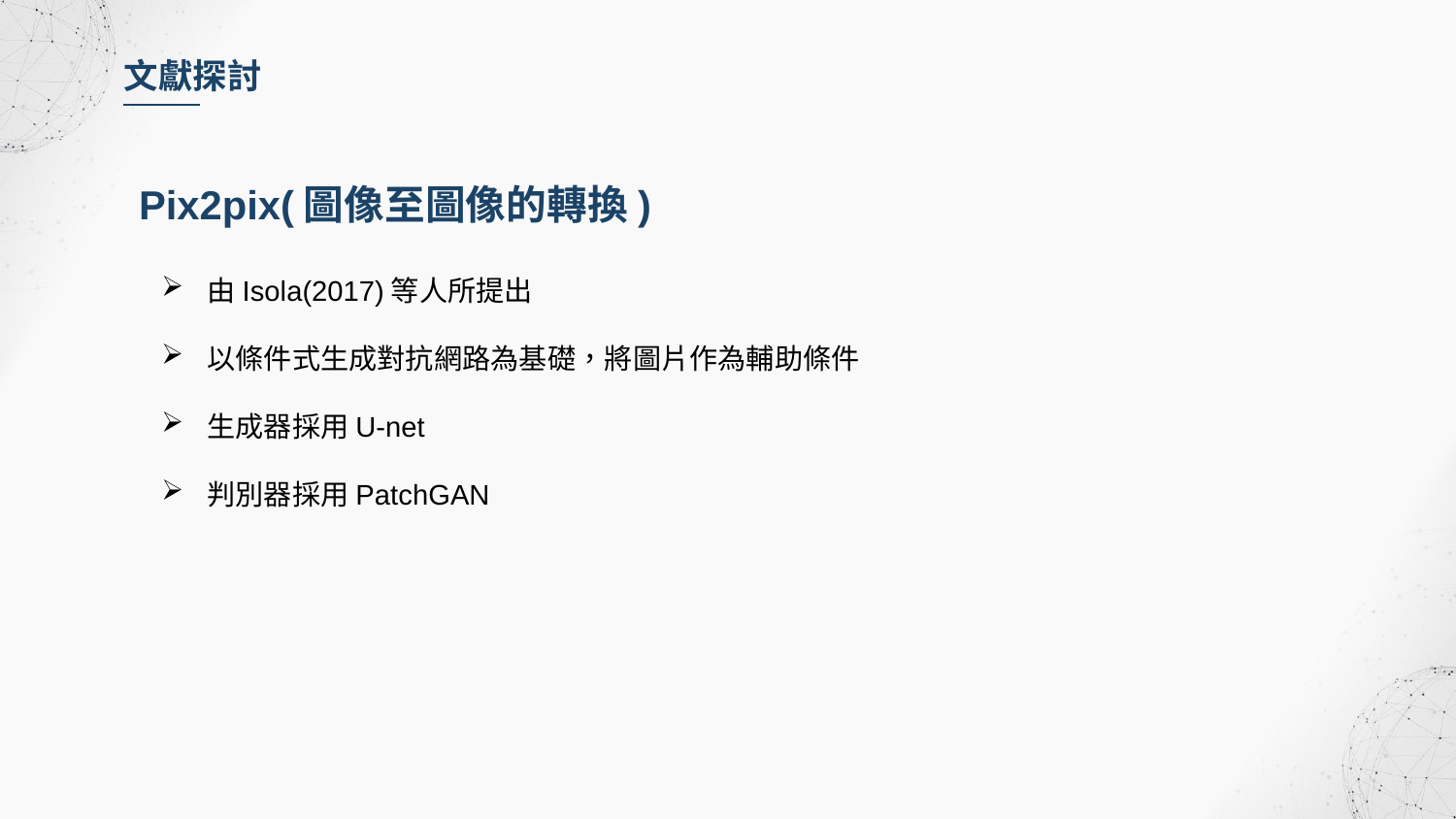

文獻探討
Pix2pix(圖像至圖像的轉換)
由Isola(2017)等人所提出

以條件式生成對抗網路為基礎，將圖片作為輔助條件

生成器採用U-net

判別器採用PatchGAN